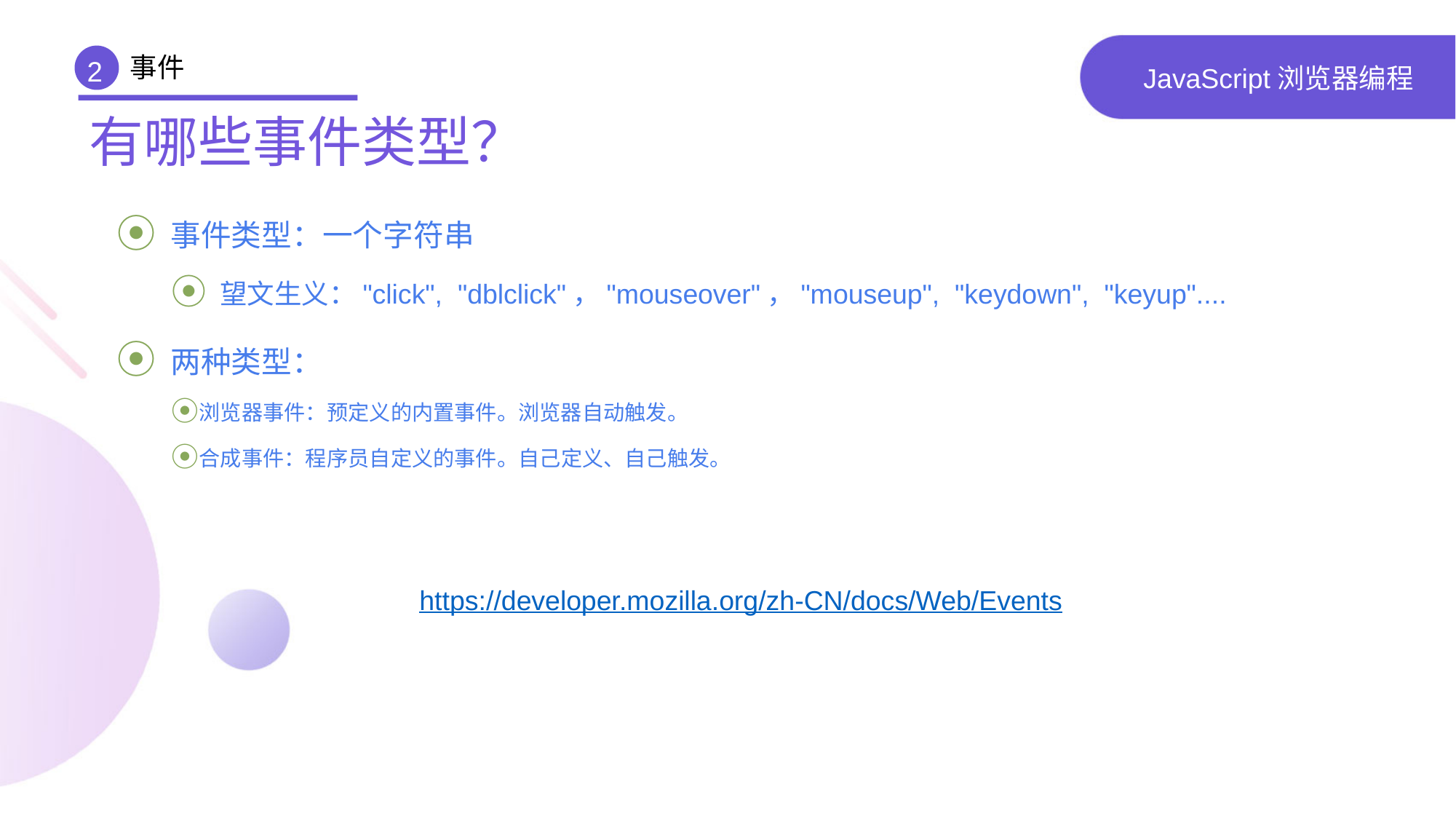

事件
2
# JavaScript浏览器编程
有哪些事件类型？
 事件类型：一个字符串
 望文生义："click",  "dblclick"，"mouseover"，"mouseup",  "keydown",  "keyup"....
 两种类型：
浏览器事件：预定义的内置事件。浏览器自动触发。
合成事件：程序员自定义的事件。自己定义、自己触发。
https://developer.mozilla.org/zh-CN/docs/Web/Events